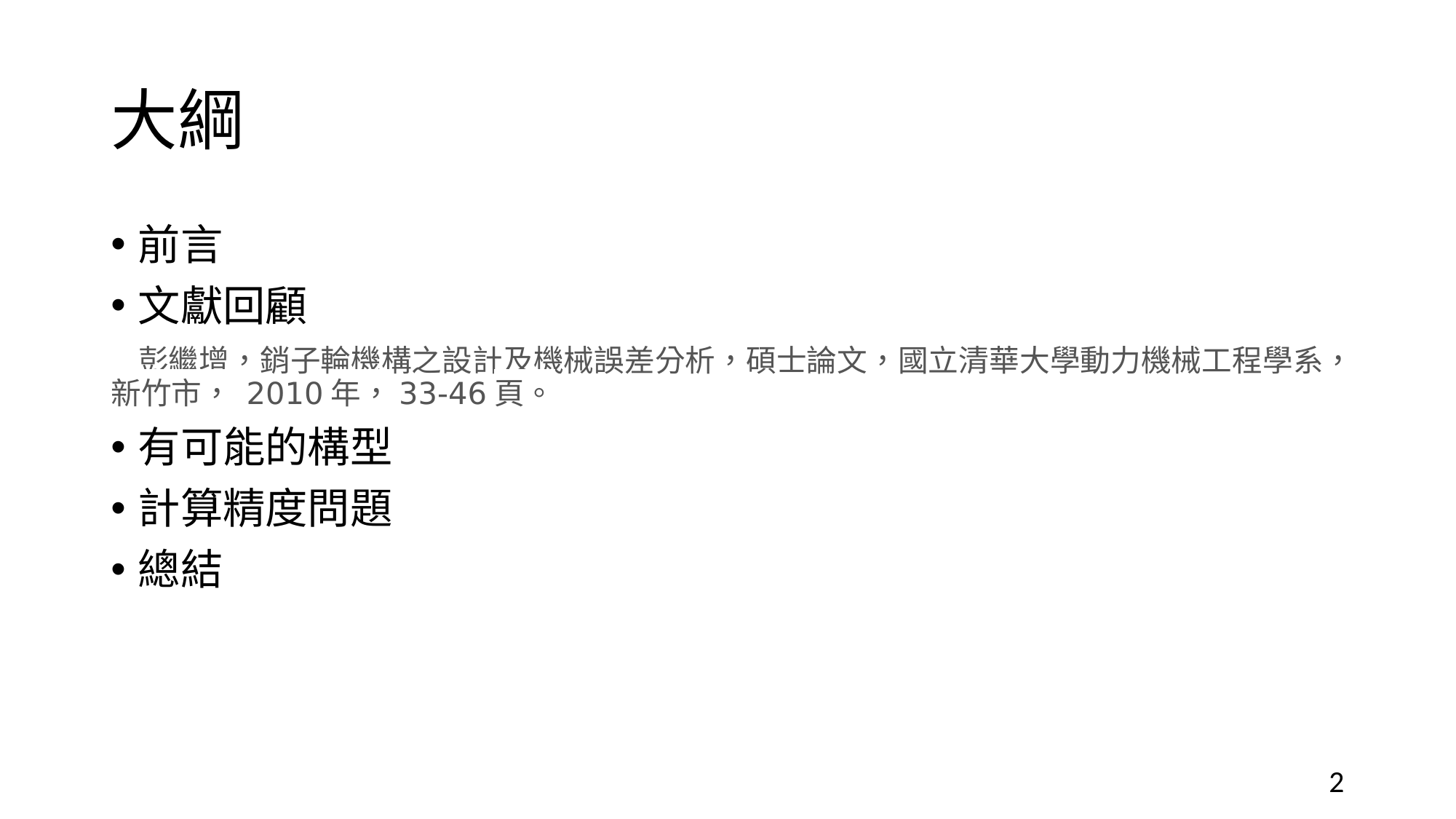

# 大綱
前言
文獻回顧
   彭繼增，銷子輪機構之設計及機械誤差分析，碩士論文，國立清華大學動力機械工程學系，新竹市， 2010年，33-46頁。
有可能的構型
計算精度問題
總結

2